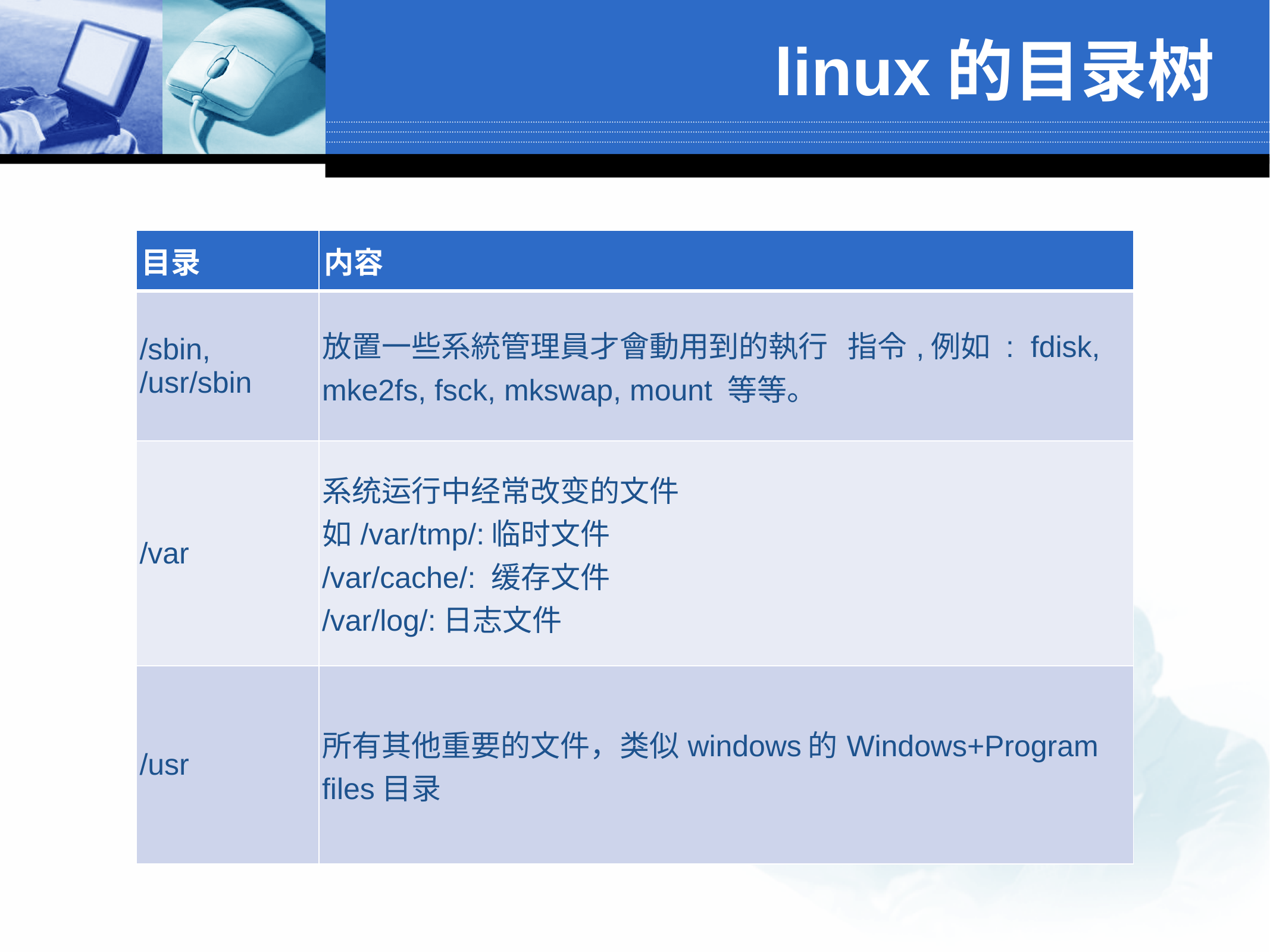

# linux的目录树
| 目录 | 内容 |
| --- | --- |
| /sbin, /usr/sbin | 放置一些系統管理員才會動用到的執行 指令,例如 : fdisk, mke2fs, fsck, mkswap, mount 等等。 |
| /var | 系统运行中经常改变的文件 如/var/tmp/:临时文件 /var/cache/: 缓存文件 /var/log/:日志文件 |
| /usr | 所有其他重要的文件，类似windows的Windows+Program files目录 |